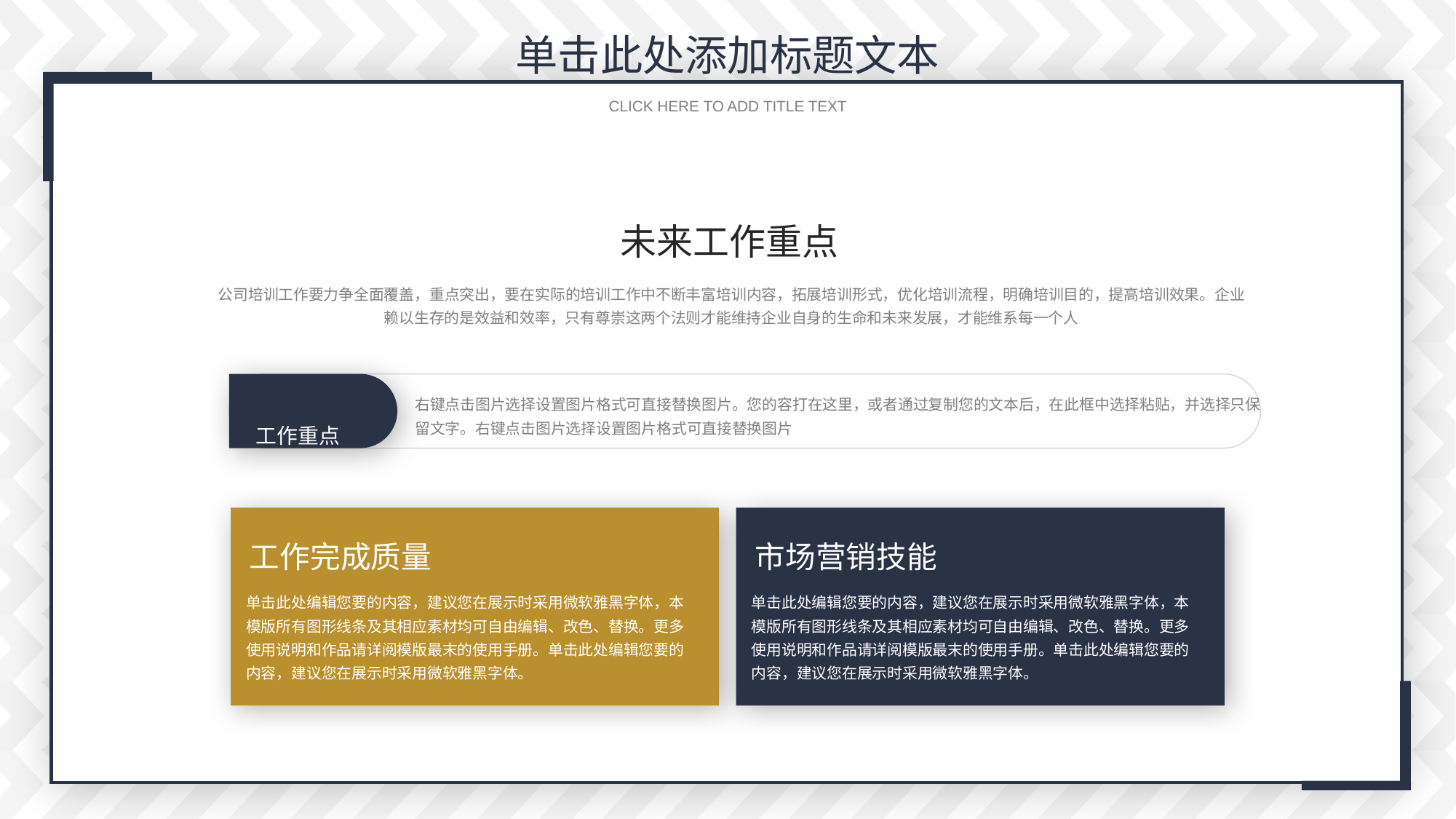

单击此处添加标题文本
 CLICK HERE TO ADD TITLE TEXT

未来工作重点
公司培训工作要力争全面覆盖，重点突出，要在实际的培训工作中不断丰富培训内容，拓展培训形式，优化培训流程，明确培训目的，提高培训效果。企业赖以生存的是效益和效率，只有尊崇这两个法则才能维持企业自身的生命和未来发展，才能维系每一个人

右键点击图片选择设置图片格式可直接替换图片。您的容打在这里，或者通过复制您的文本后，在此框中选择粘贴，并选择只保留文字。右键点击图片选择设置图片格式可直接替换图片
工作重点

工作完成质量
市场营销技能
单击此处编辑您要的内容，建议您在展示时采用微软雅黑字体，本模版所有图形线条及其相应素材均可自由编辑、改色、替换。更多使用说明和作品请详阅模版最末的使用手册。单击此处编辑您要的内容，建议您在展示时采用微软雅黑字体。
单击此处编辑您要的内容，建议您在展示时采用微软雅黑字体，本模版所有图形线条及其相应素材均可自由编辑、改色、替换。更多使用说明和作品请详阅模版最末的使用手册。单击此处编辑您要的内容，建议您在展示时采用微软雅黑字体。